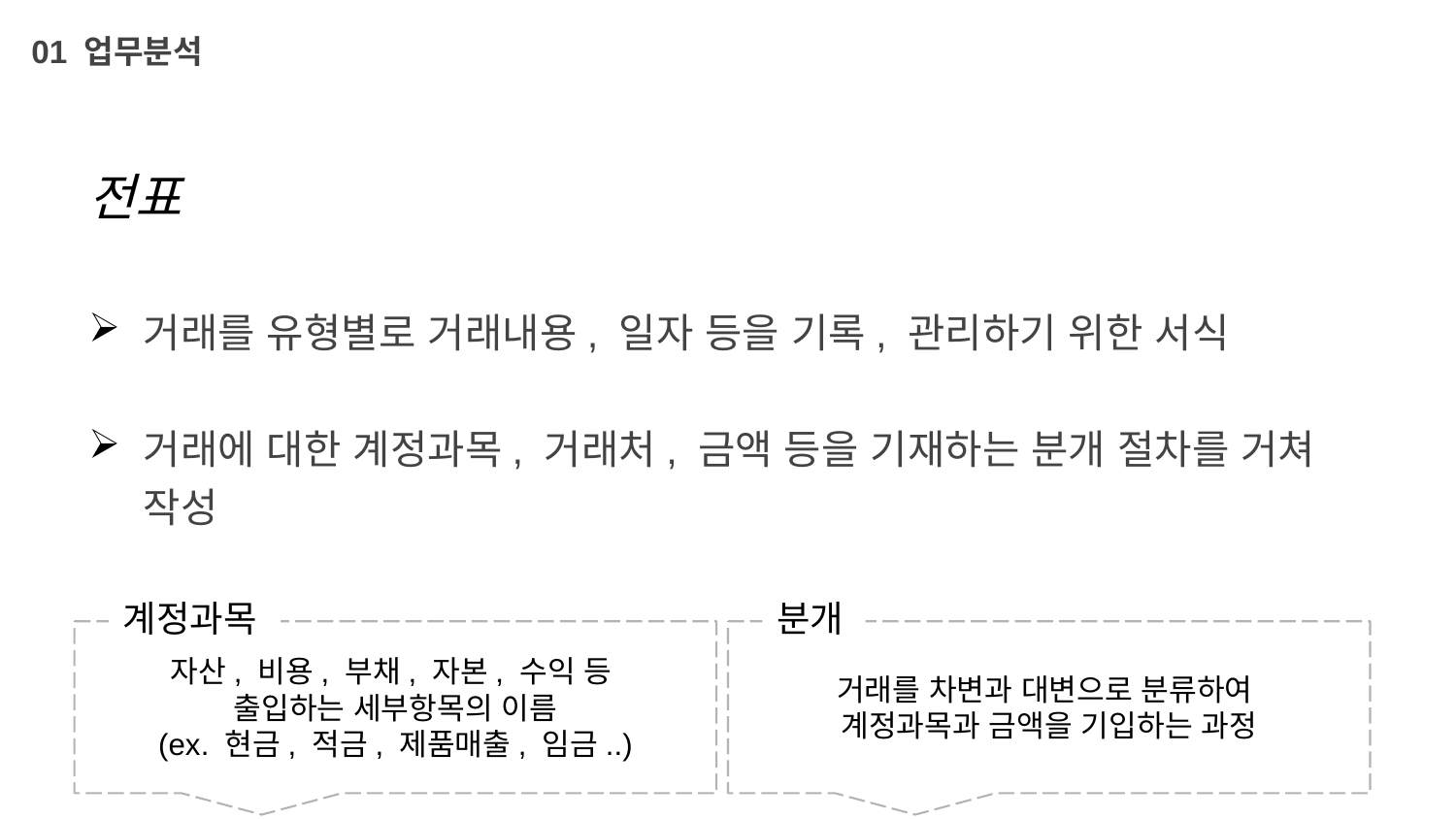

01 업무분석
전표

거래를 유형별로 거래내용, 일자 등을 기록, 관리하기 위한 서식

거래에 대한 계정과목, 거래처, 금액 등을 기재하는 분개 절차를 거쳐 작성

계정과목
분개
자산, 비용, 부채, 자본, 수익 등
출입하는 세부항목의 이름
(ex. 현금, 적금, 제품매출, 임금..)
거래를 차변과 대변으로 분류하여
계정과목과 금액을 기입하는 과정